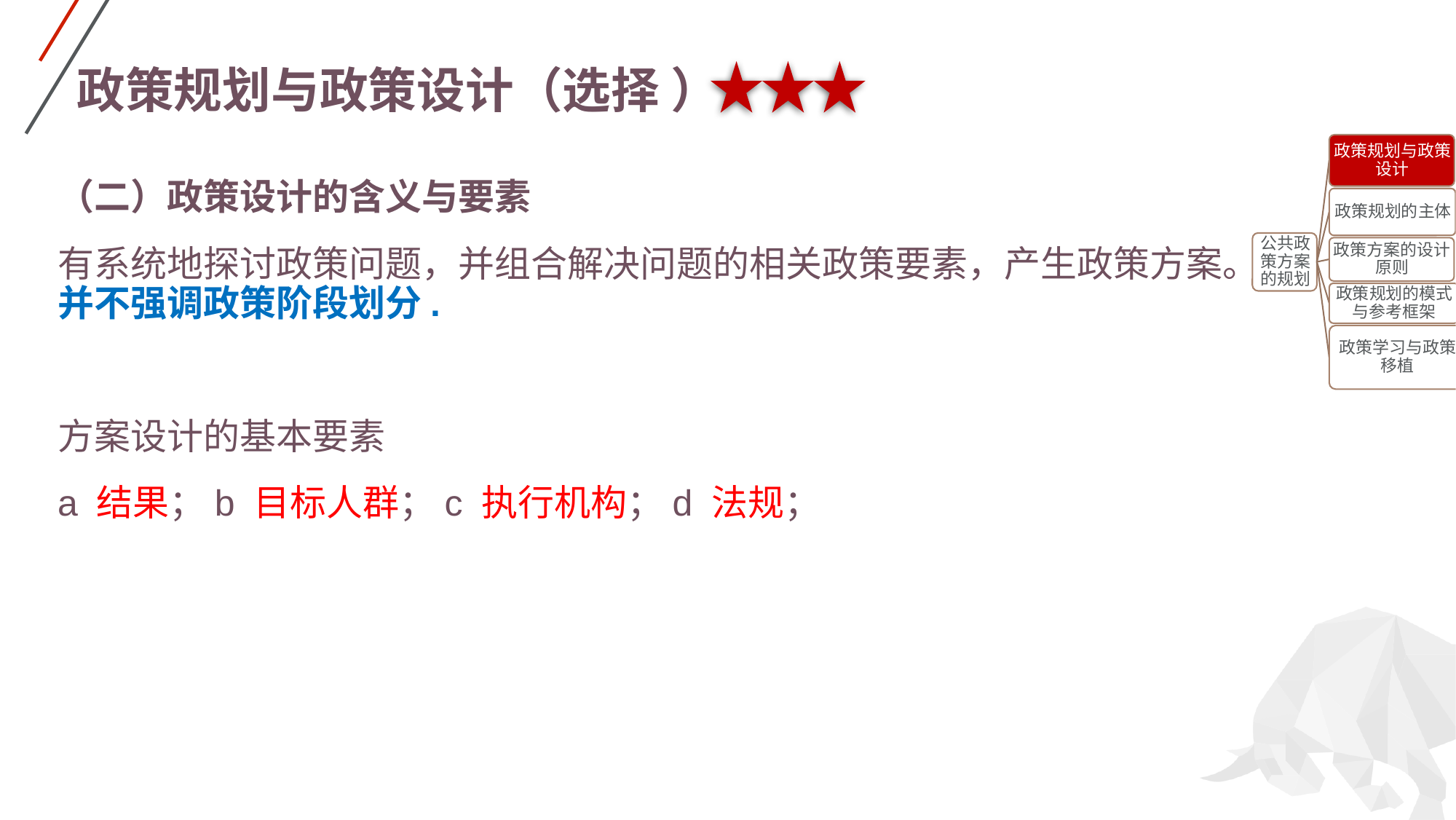

6.2.1.2政策设计的含义及逻辑结构
# 政策规划与政策设计（选择 ）

公共政策方案的规划

政策规划与政策设计

政策规划的主体

政策方案的设计原则

政策规划的模式与参考框架

政策学习与政策移植
（二）政策设计的含义与要素
有系统地探讨政策问题，并组合解决问题的相关政策要素，产生政策方案。并不强调政策阶段划分.

方案设计的基本要素
a 结果；b 目标人群；c 执行机构；d 法规；